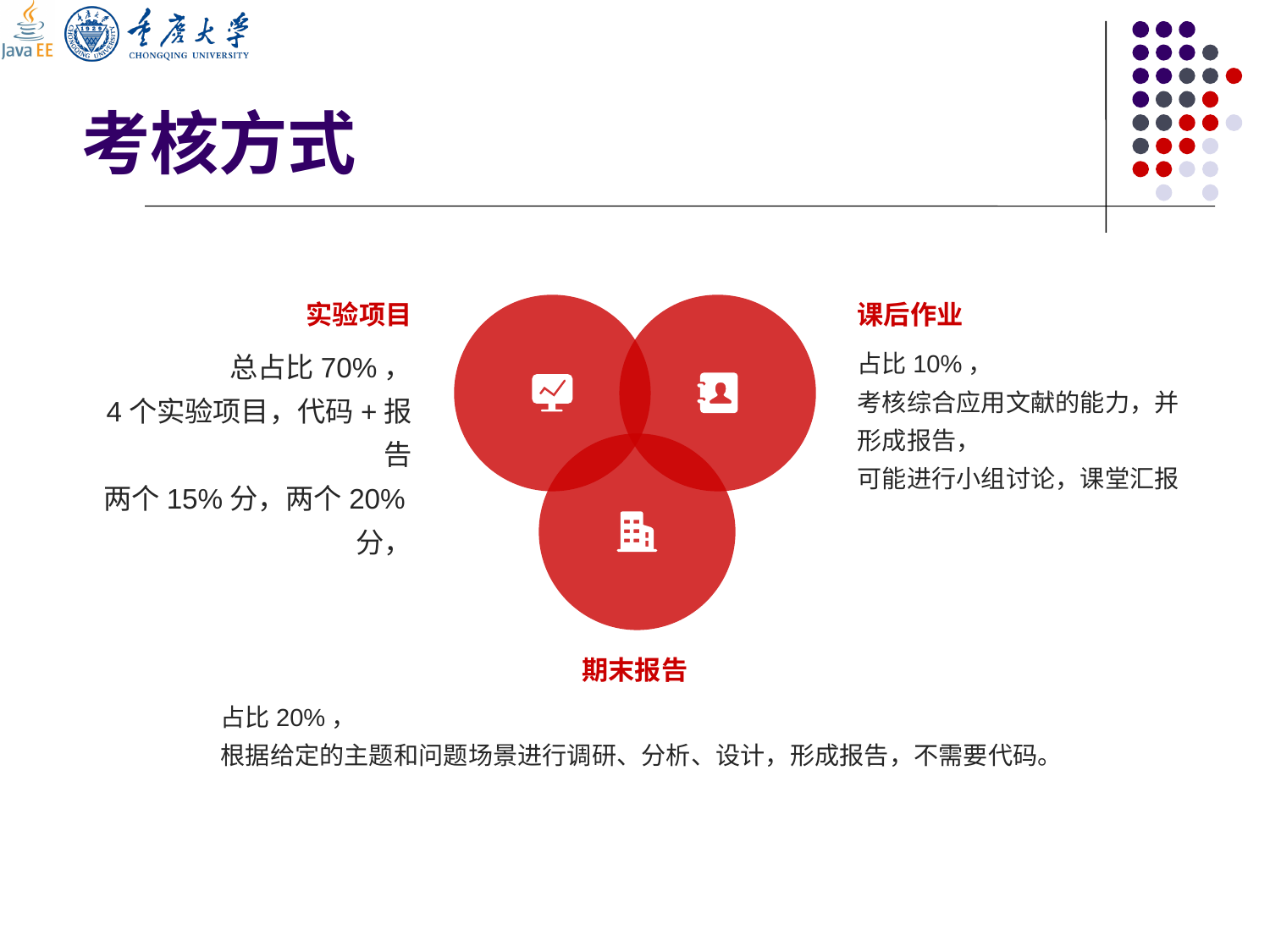

# 考核方式
实验项目
课后作业

总占比70%，
4个实验项目，代码+报告
两个15%分，两个20%分，

占比10%，
考核综合应用文献的能力，并形成报告，
可能进行小组讨论，课堂汇报

期末报告
占比20%，
根据给定的主题和问题场景进行调研、分析、设计，形成报告，不需要代码。